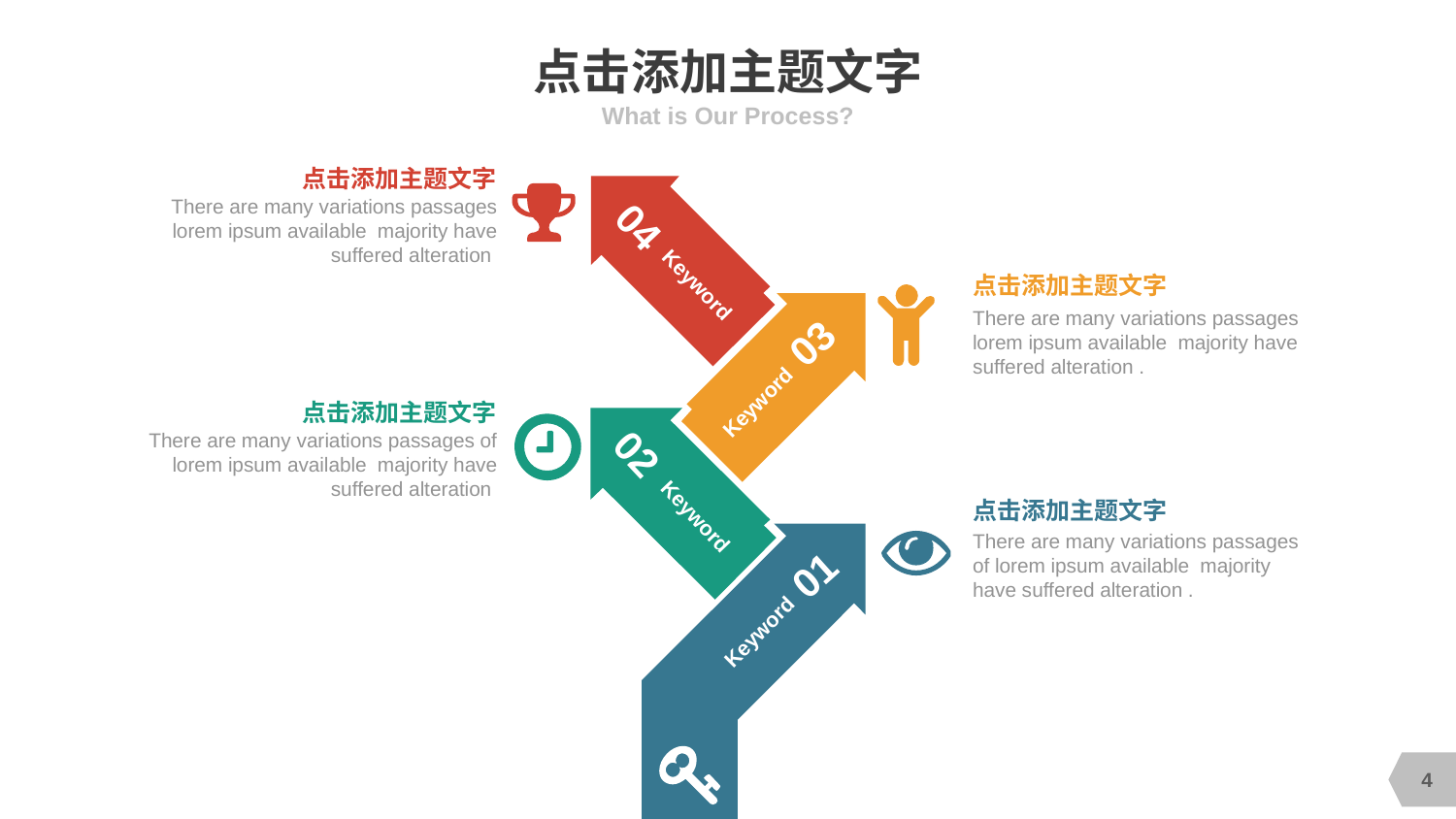

# 点击添加主题文字
What is Our Process?
点击添加主题文字
There are many variations passages lorem ipsum available  majority have suffered alteration

04
点击添加主题文字
There are many variations passages lorem ipsum available  majority have suffered alteration .
Keyword

03
Keyword
点击添加主题文字
There are many variations passages of lorem ipsum available  majority have suffered alteration

02
点击添加主题文字
There are many variations passages of lorem ipsum available  majority have suffered alteration .
Keyword

01
Keyword

4